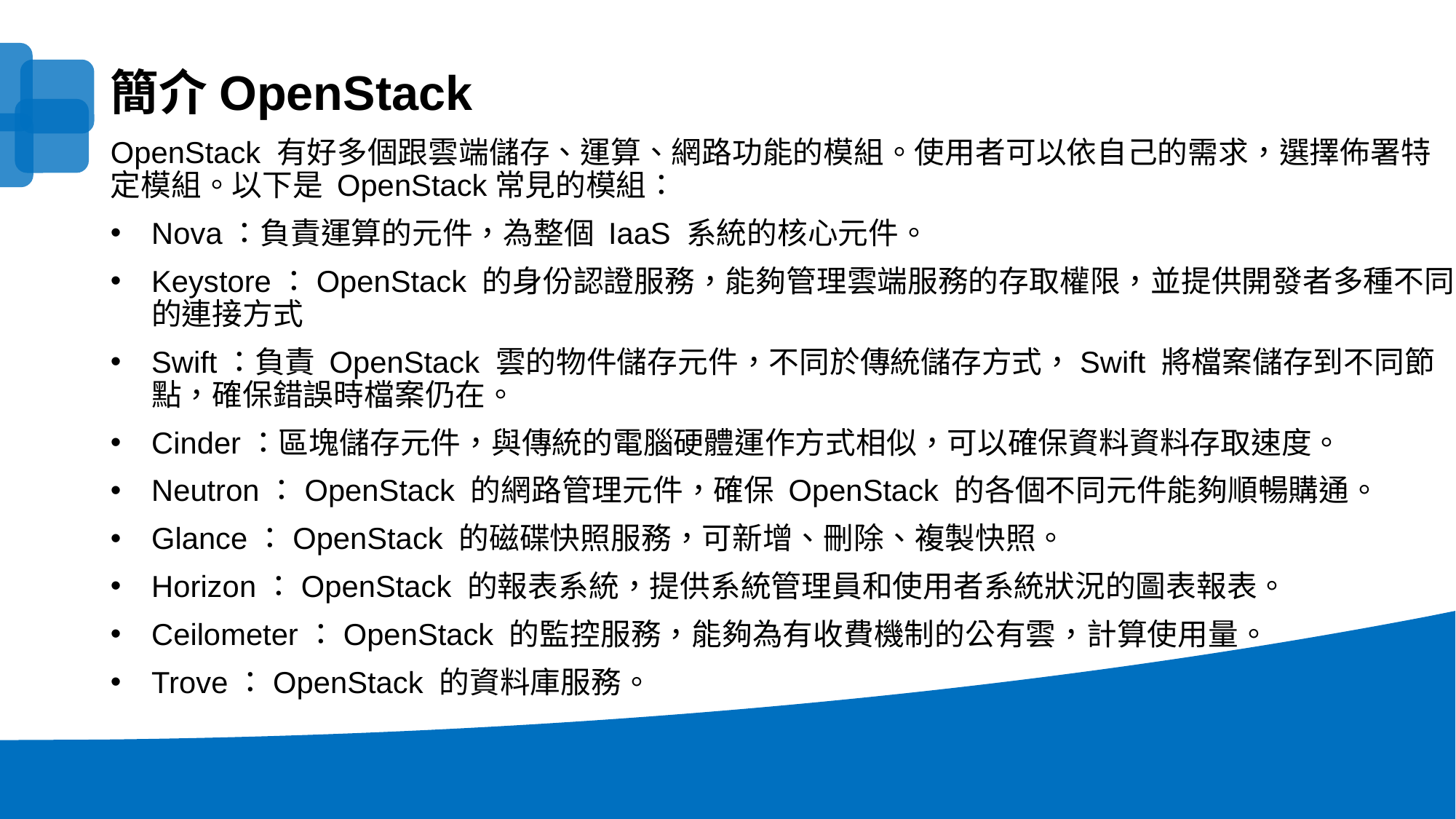

簡介OpenStack
OpenStack 有好多個跟雲端儲存、運算、網路功能的模組。使用者可以依自己的需求，選擇佈署特定模組。以下是 OpenStack常見的模組：
Nova：負責運算的元件，為整個 IaaS 系統的核心元件。
Keystore：OpenStack 的身份認證服務，能夠管理雲端服務的存取權限，並提供開發者多種不同的連接方式
Swift：負責 OpenStack 雲的物件儲存元件，不同於傳統儲存方式，Swift 將檔案儲存到不同節點，確保錯誤時檔案仍在。
Cinder：區塊儲存元件，與傳統的電腦硬體運作方式相似，可以確保資料資料存取速度。
Neutron：OpenStack 的網路管理元件，確保 OpenStack 的各個不同元件能夠順暢購通。
Glance：OpenStack 的磁碟快照服務，可新增、刪除、複製快照。
Horizon：OpenStack 的報表系統，提供系統管理員和使用者系統狀況的圖表報表。
Ceilometer：OpenStack 的監控服務，能夠為有收費機制的公有雲，計算使用量。
Trove：OpenStack 的資料庫服務。